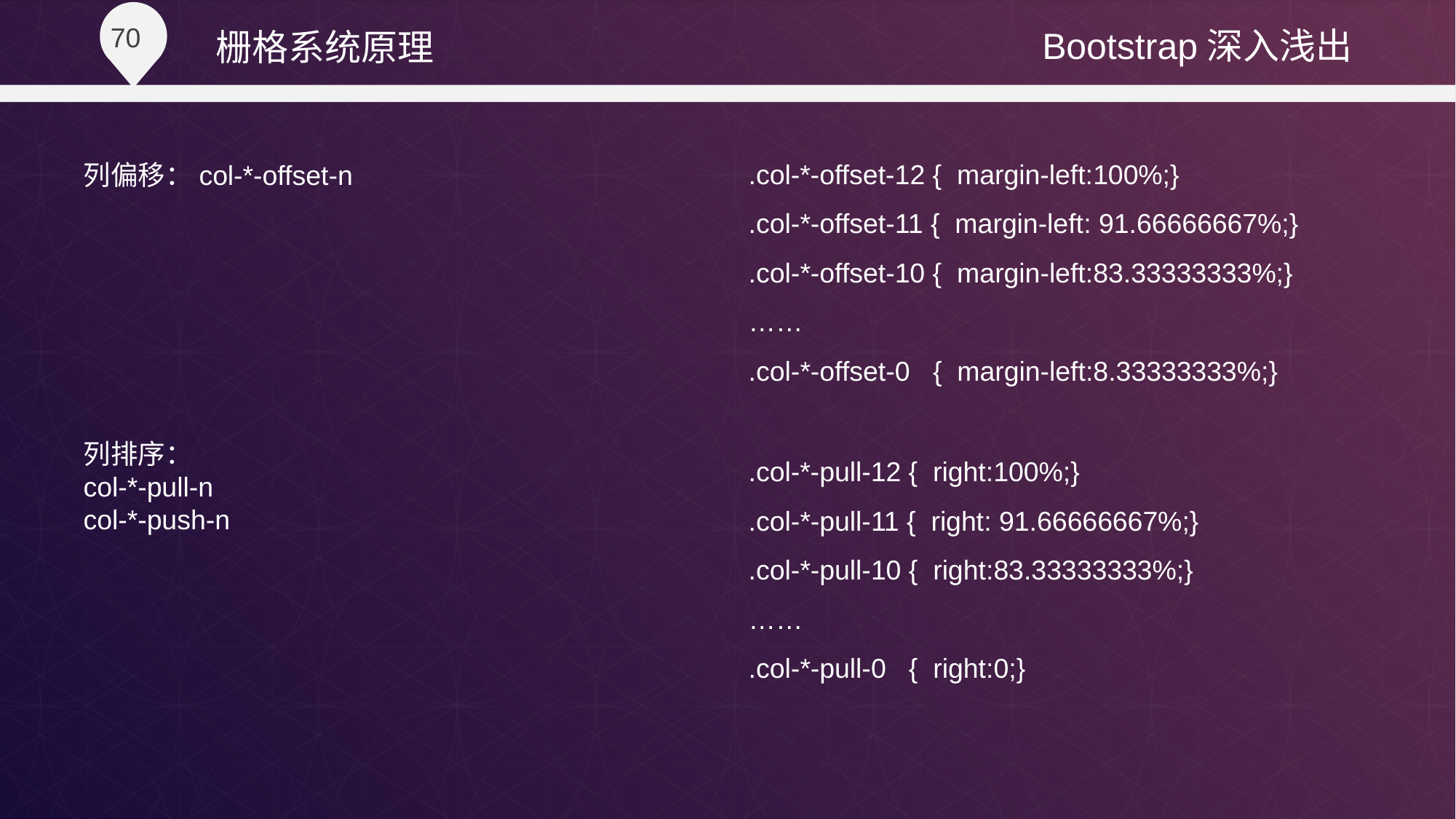

栅格系统原理
.col-*-offset-12 {  margin-left:100%;}
.col-*-offset-11 {  margin-left: 91.66666667%;}
.col-*-offset-10 {  margin-left:83.33333333%;}
……
.col-*-offset-0   {  margin-left:8.33333333%;}

列偏移：col-*-offset-n
列排序：
col-*-pull-n
col-*-push-n

.col-*-pull-12 {  right:100%;}
.col-*-pull-11 {  right: 91.66666667%;}
.col-*-pull-10 {  right:83.33333333%;}
……
.col-*-pull-0   {  right:0;}